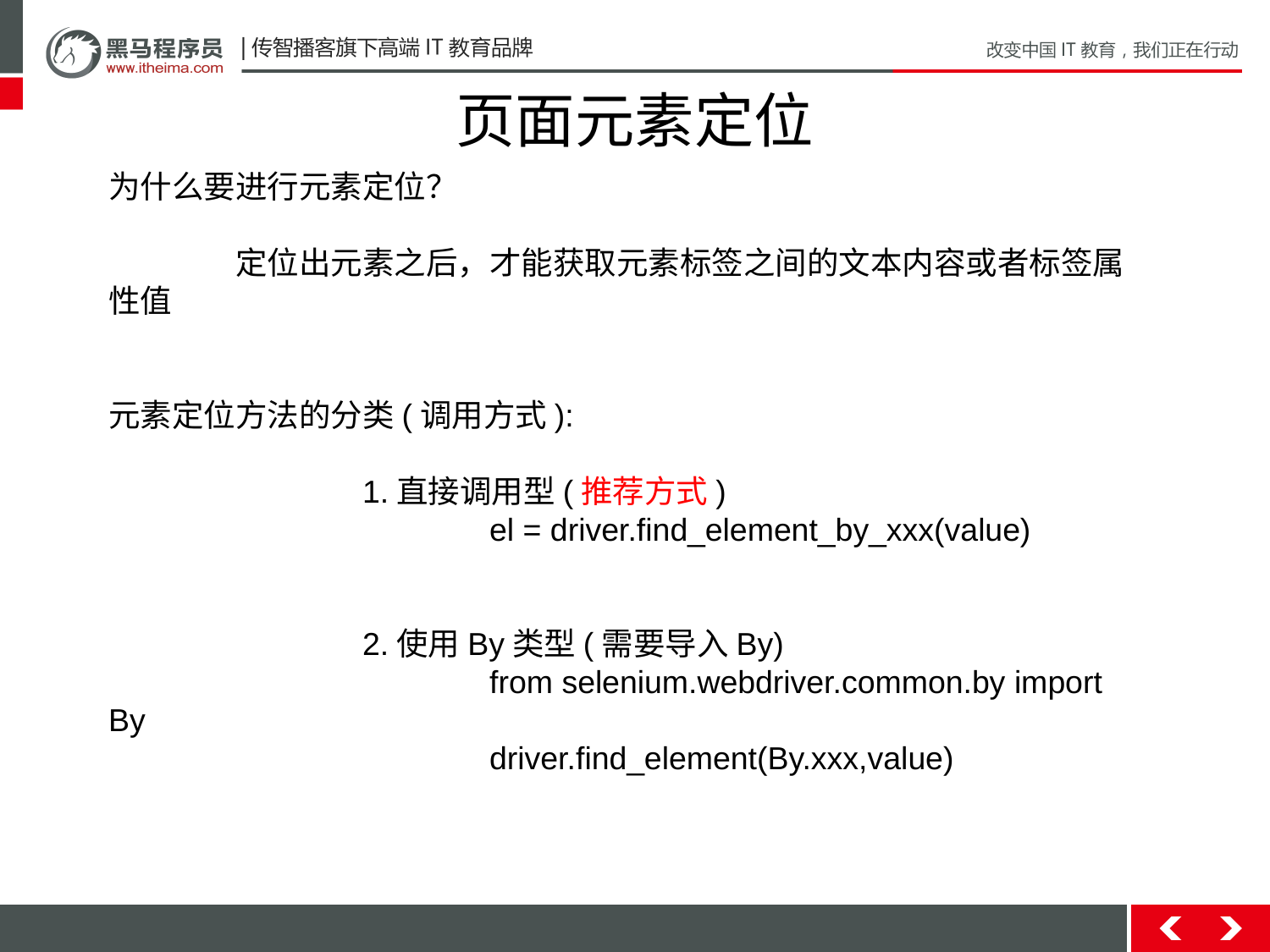

# 页面元素定位
为什么要进行元素定位？

	定位出元素之后，才能获取元素标签之间的文本内容或者标签属性值

元素定位方法的分类(调用方式):

		1.直接调用型(推荐方式)
			el = driver.find_element_by_xxx(value)

		2.使用By类型(需要导入By)
			from selenium.webdriver.common.by import By
			driver.find_element(By.xxx,value)